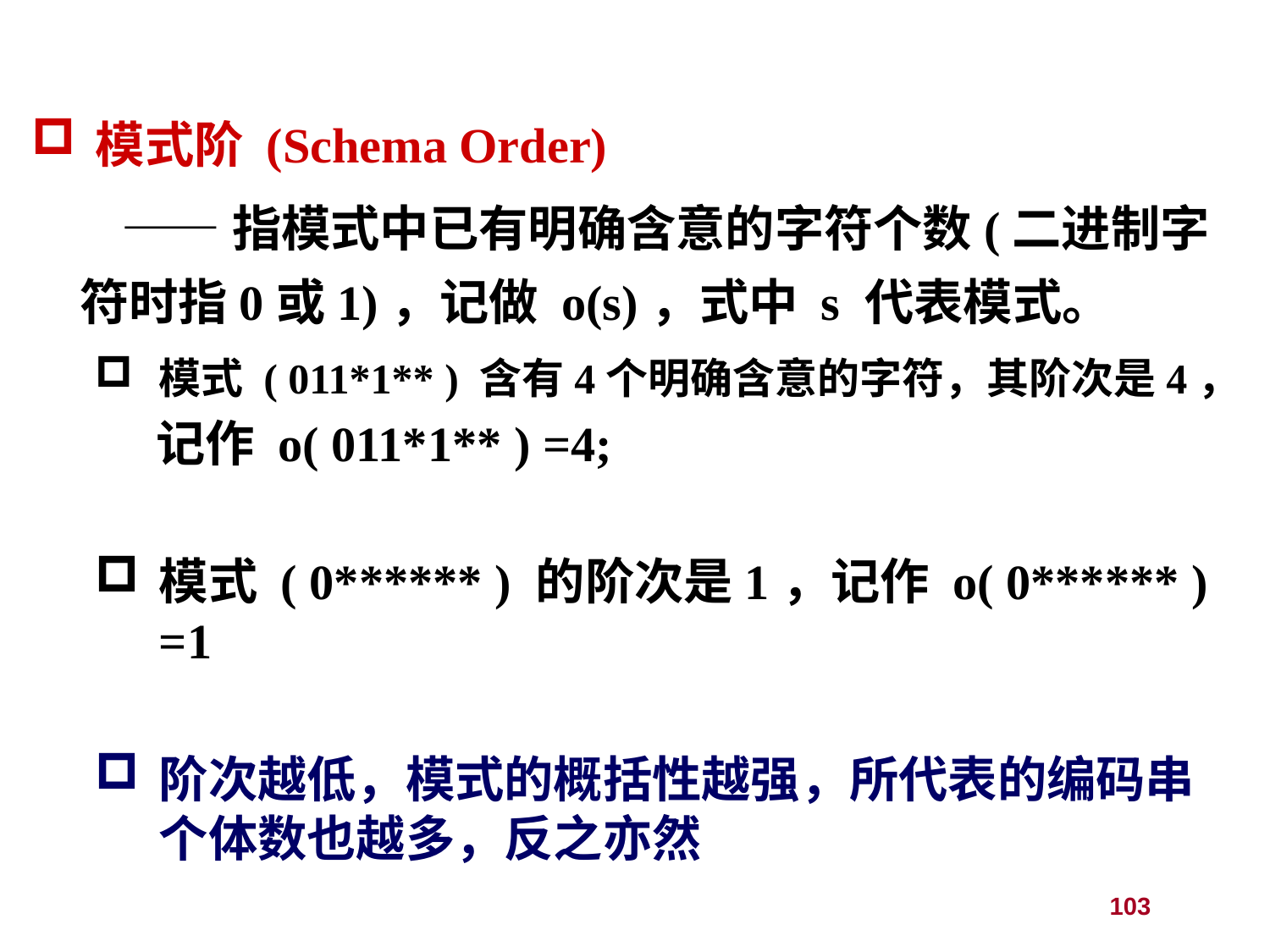

模式阶 (Schema Order)
        ——指模式中已有明确含意的字符个数(二进制字符时指0或1)，记做 o(s)，式中 s 代表模式。
模式 ( 011*1** ) 含有4个明确含意的字符，其阶次是4，
          记作 o( 011*1** ) =4;

模式 ( 0****** ) 的阶次是1，记作 o( 0****** ) =1

阶次越低，模式的概括性越强，所代表的编码串个体数也越多，反之亦然

103